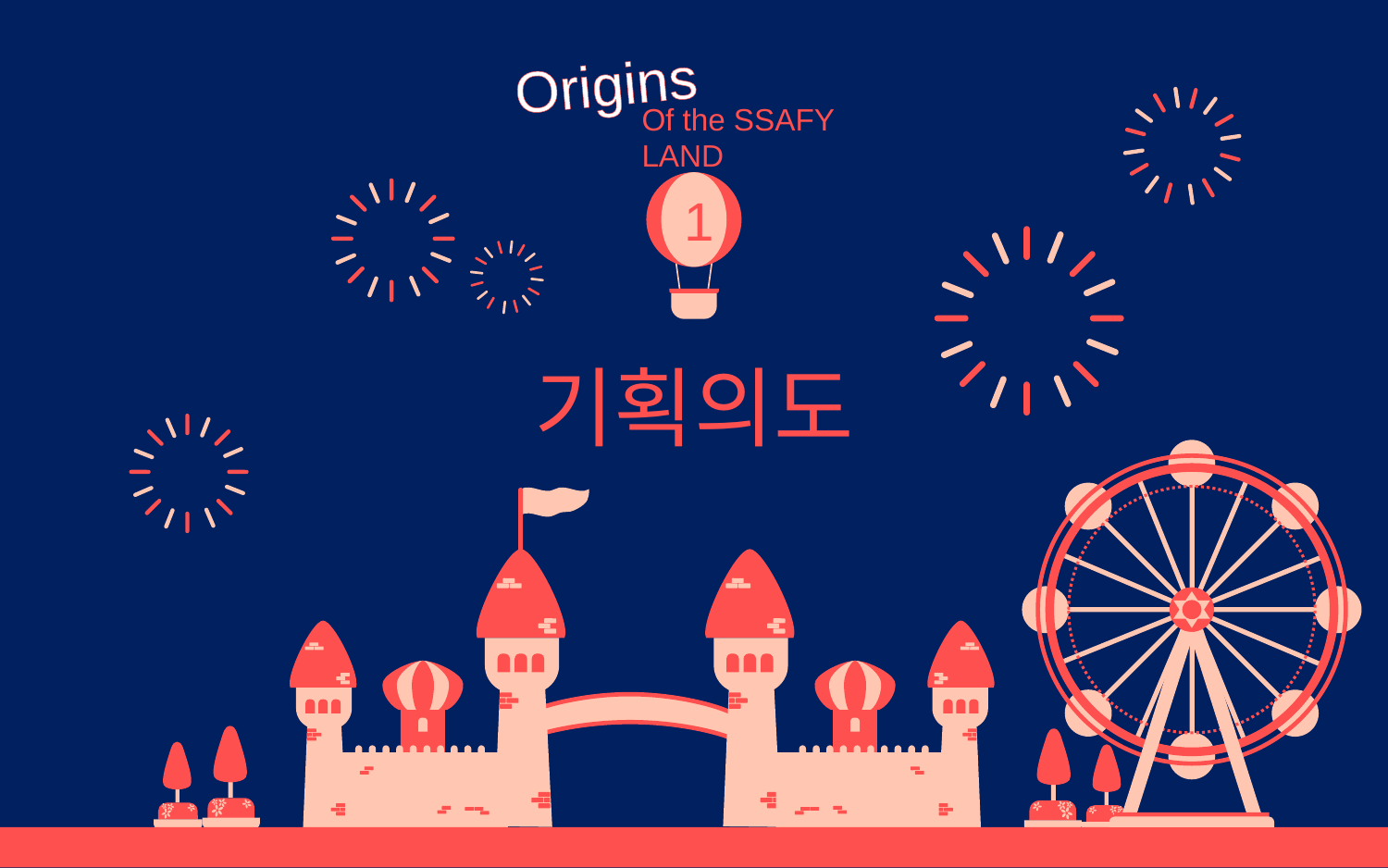

Origins
Of the SSAFY LAND

1

기획의도